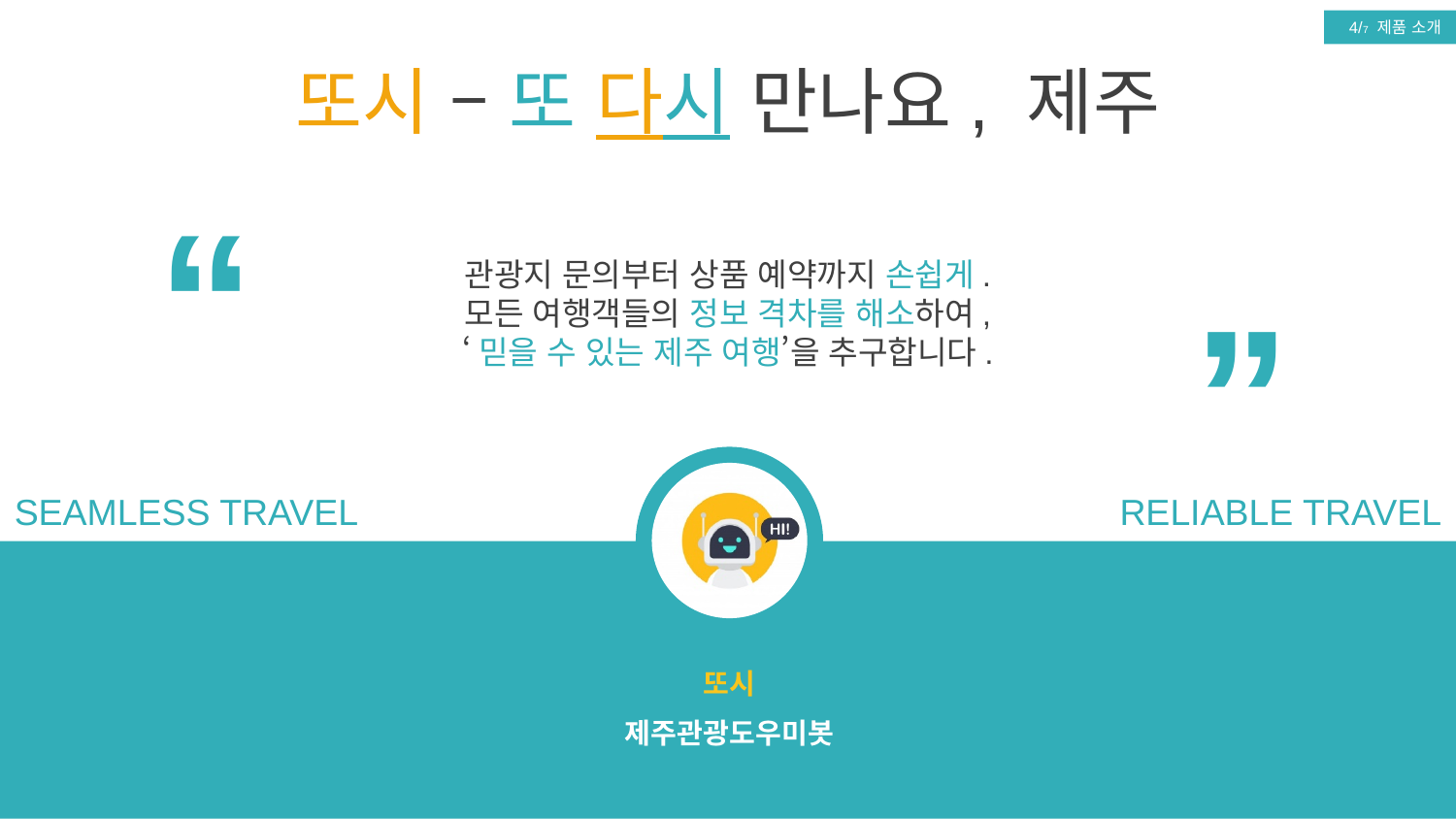

4/7 제품 소개
또시 – 또 다시 만나요, 제주
“
“
관광지 문의부터 상품 예약까지 손쉽게.
모든 여행객들의 정보 격차를 해소하여,
‘믿을 수 있는 제주 여행’을 추구합니다.

RELIABLE TRAVEL
SEAMLESS TRAVEL
또시
제주관광도우미봇